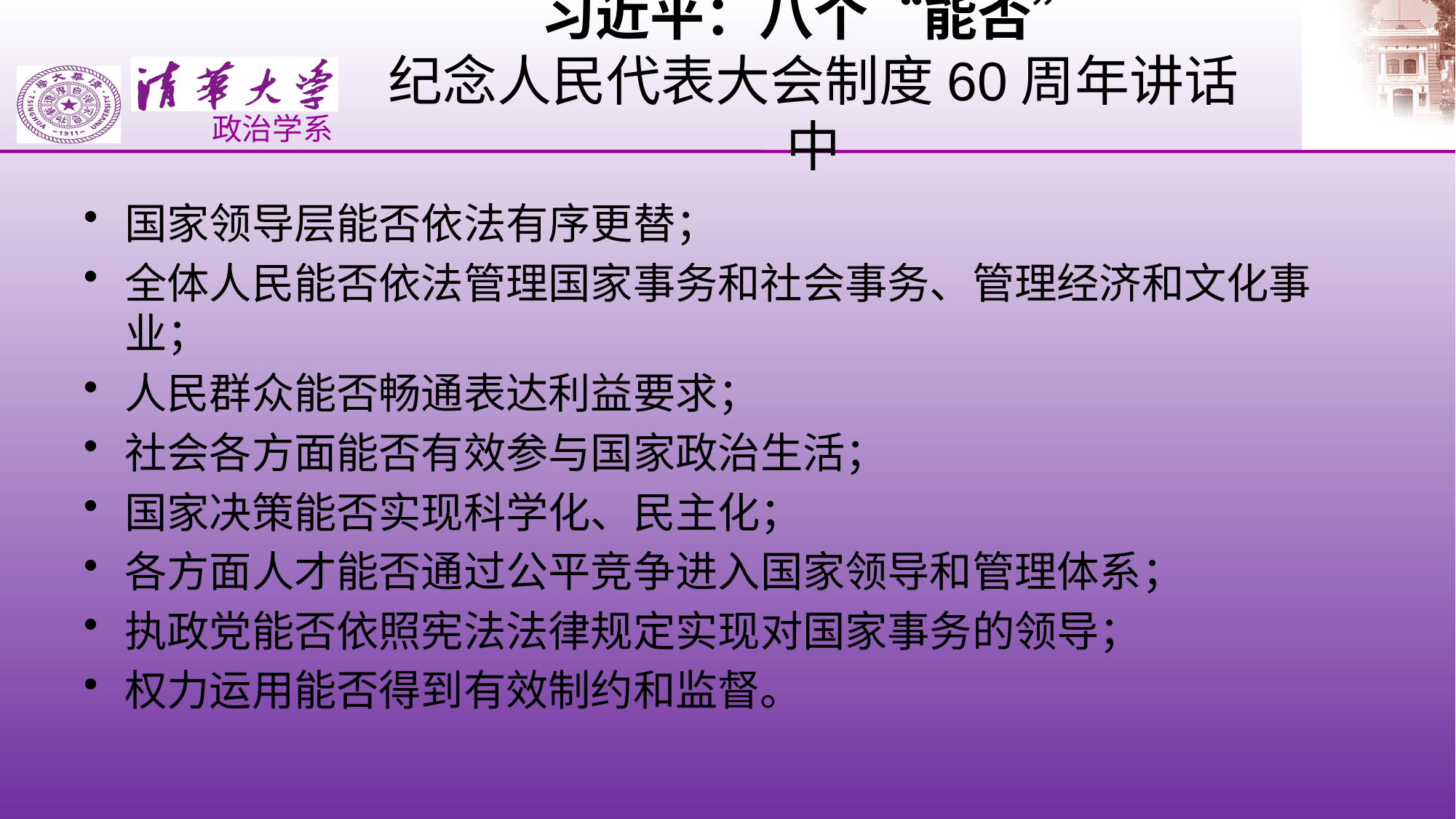

# 习近平：八个“能否” 纪念人民代表大会制度60周年讲话中
国家领导层能否依法有序更替；
全体人民能否依法管理国家事务和社会事务、管理经济和文化事业；
人民群众能否畅通表达利益要求；
社会各方面能否有效参与国家政治生活；
国家决策能否实现科学化、民主化；
各方面人才能否通过公平竞争进入国家领导和管理体系；
执政党能否依照宪法法律规定实现对国家事务的领导；
权力运用能否得到有效制约和监督。